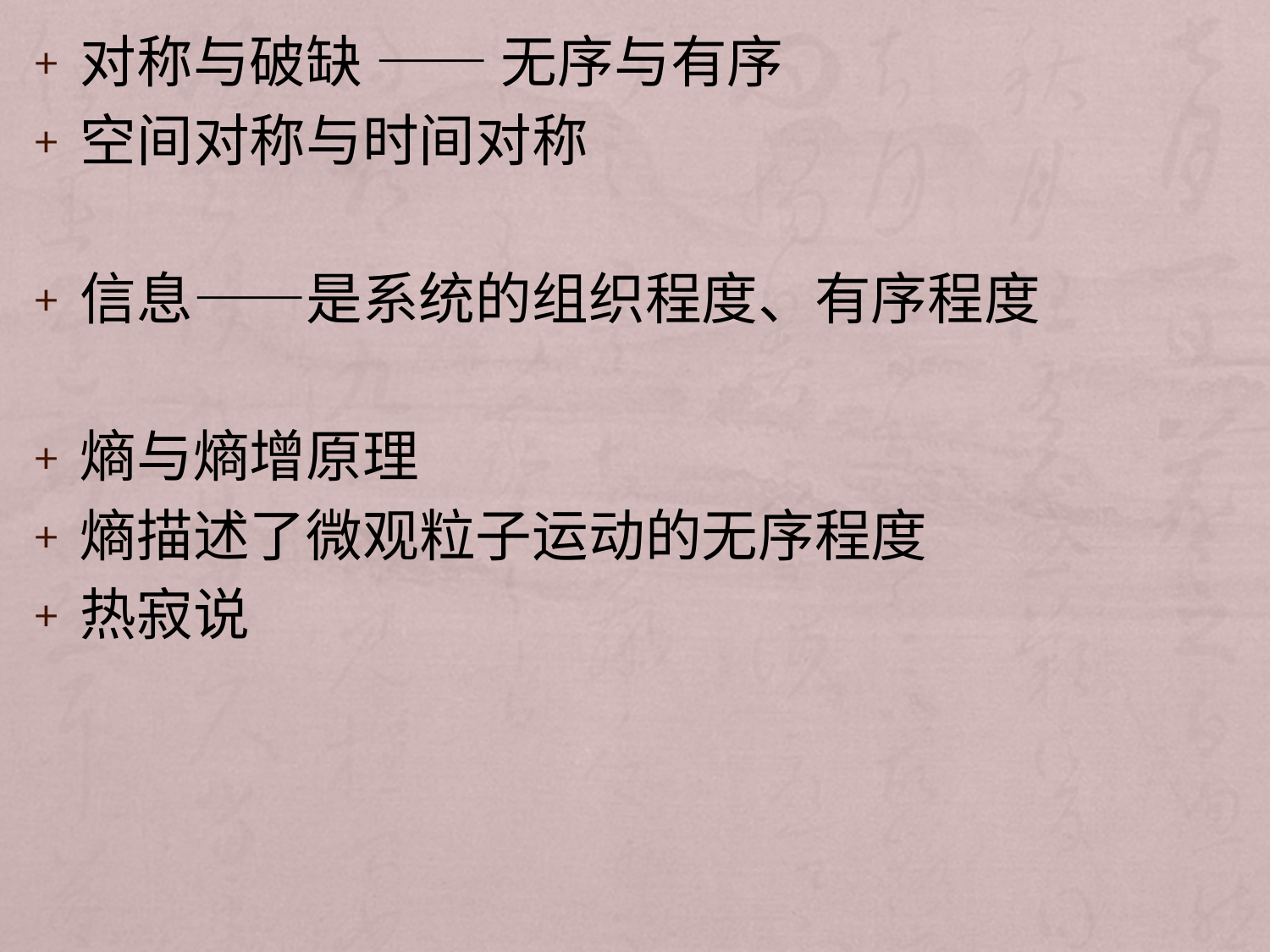

对称与破缺 —— 无序与有序
空间对称与时间对称

信息——是系统的组织程度、有序程度

熵与熵增原理
熵描述了微观粒子运动的无序程度
热寂说